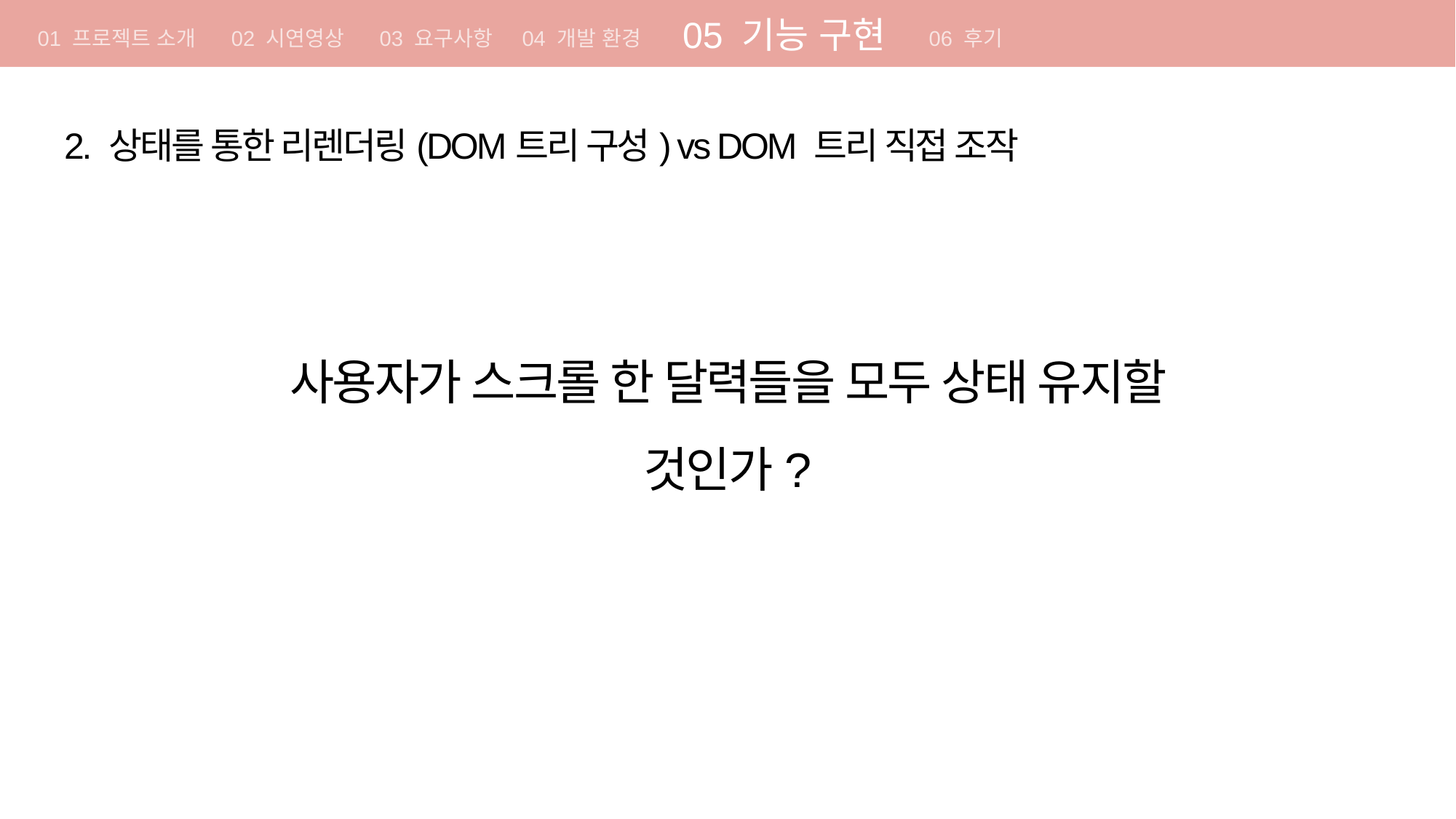

01 기획의도
01 기획의도
05 기능 구현
개발 방법론       컨벤션 원칙       요구사항       구현 방법       일정
01 프로젝트 소개     02 시연영상     03 요구사항    04 개발 환경
06 후기
01 기획의도
개발 방법론       컨벤션 원칙       요구사항       구현 방법       일정
04 요구사항
구현 방법     일정
기획 의도     개발 방법론      컨벤션 원칙

2. 상태를 통한 리렌더링(DOM트리 구성) vs DOM 트리 직접 조작
사용자가 스크롤 한 달력들을 모두 상태 유지할 것인가?